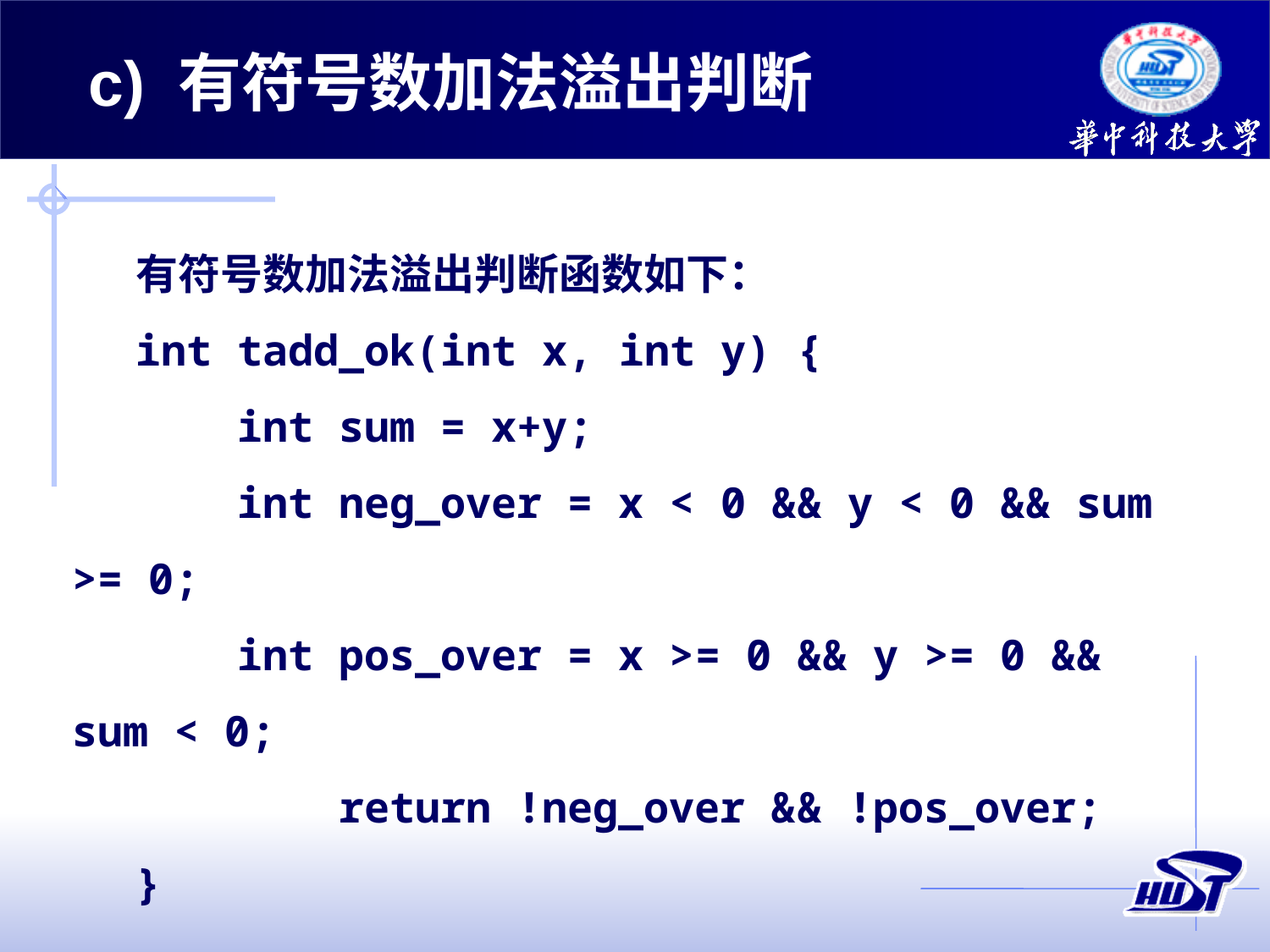

c) 有符号数加法溢出判断
有符号数加法溢出判断函数如下：
int tadd_ok(int x, int y) {
    int sum = x+y;
    int neg_over = x < 0 && y < 0 && sum >= 0;
    int pos_over = x >= 0 && y >= 0 && sum < 0;
        return !neg_over && !pos_over;
}